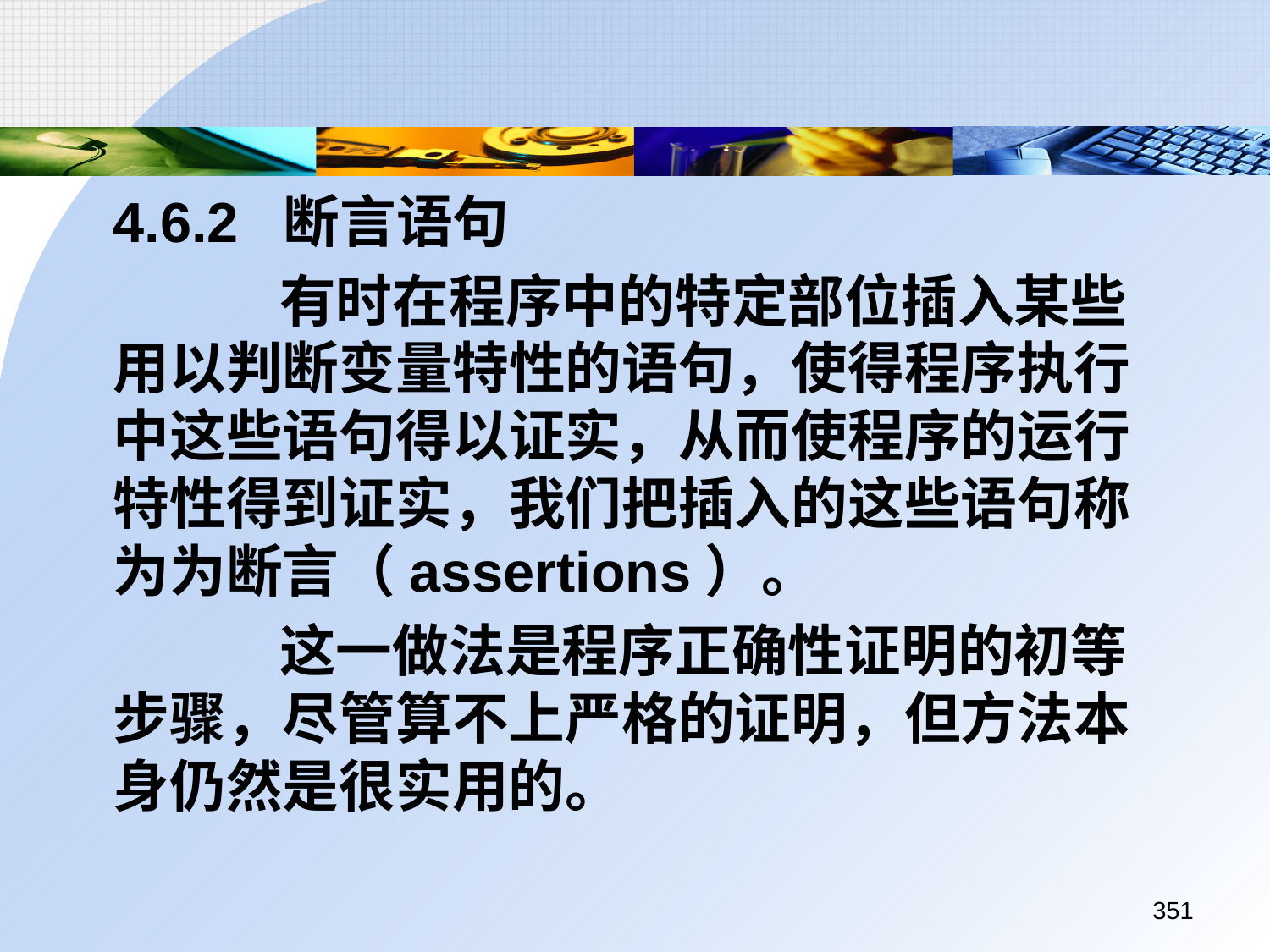

4.6.2  断言语句
		  有时在程序中的特定部位插入某些用以判断变量特性的语句，使得程序执行中这些语句得以证实，从而使程序的运行特性得到证实，我们把插入的这些语句称为为断言（assertions）。
		  这一做法是程序正确性证明的初等步骤，尽管算不上严格的证明，但方法本身仍然是很实用的。
351